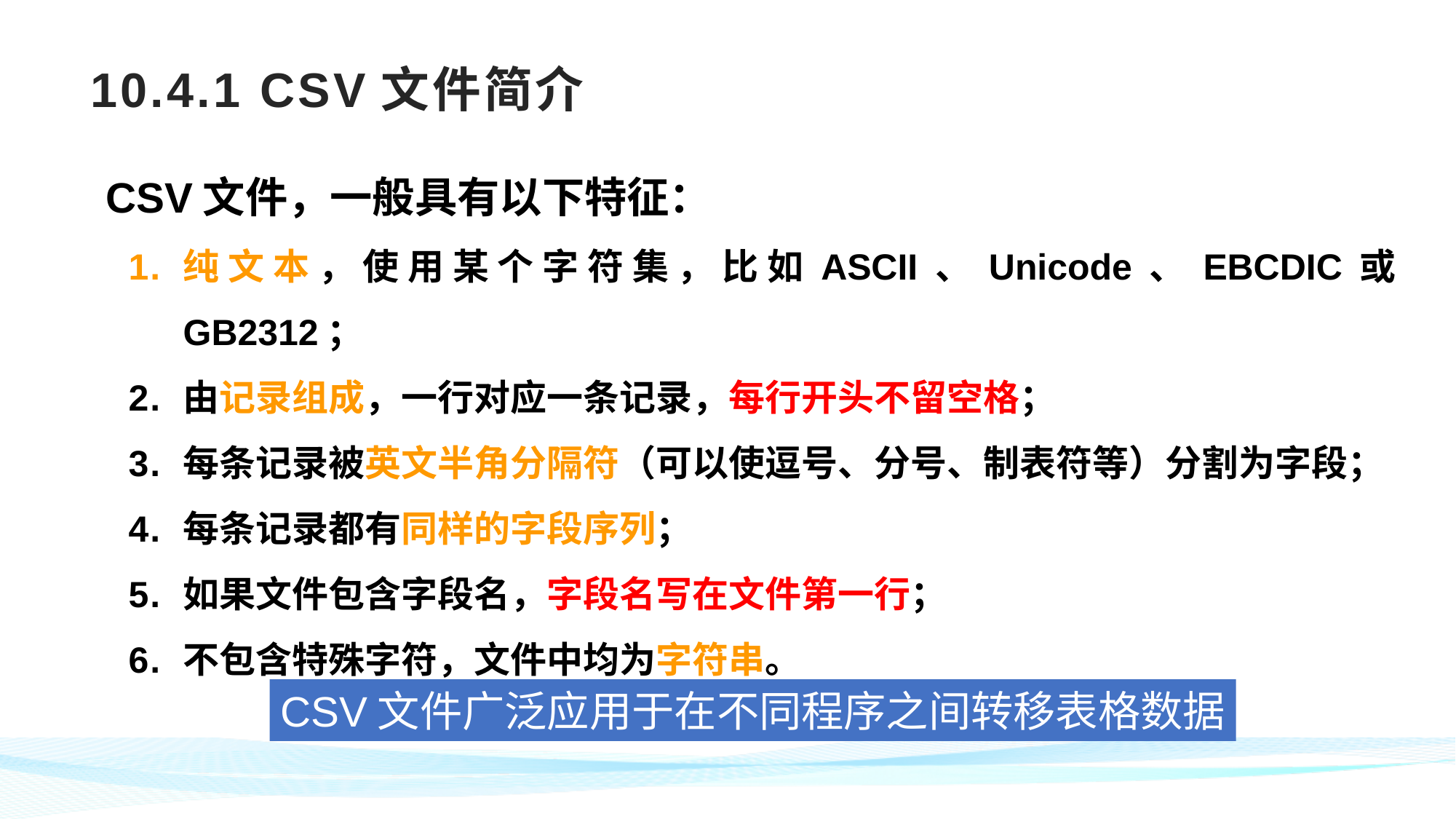

# 10.4.1 CSV文件简介
CSV文件，一般具有以下特征：
纯文本，使用某个字符集，比如ASCII、Unicode、EBCDIC或GB2312；
由记录组成，一行对应一条记录，每行开头不留空格；
每条记录被英文半角分隔符（可以使逗号、分号、制表符等）分割为字段；
每条记录都有同样的字段序列；
如果文件包含字段名，字段名写在文件第一行；
不包含特殊字符，文件中均为字符串。
CSV文件广泛应用于在不同程序之间转移表格数据